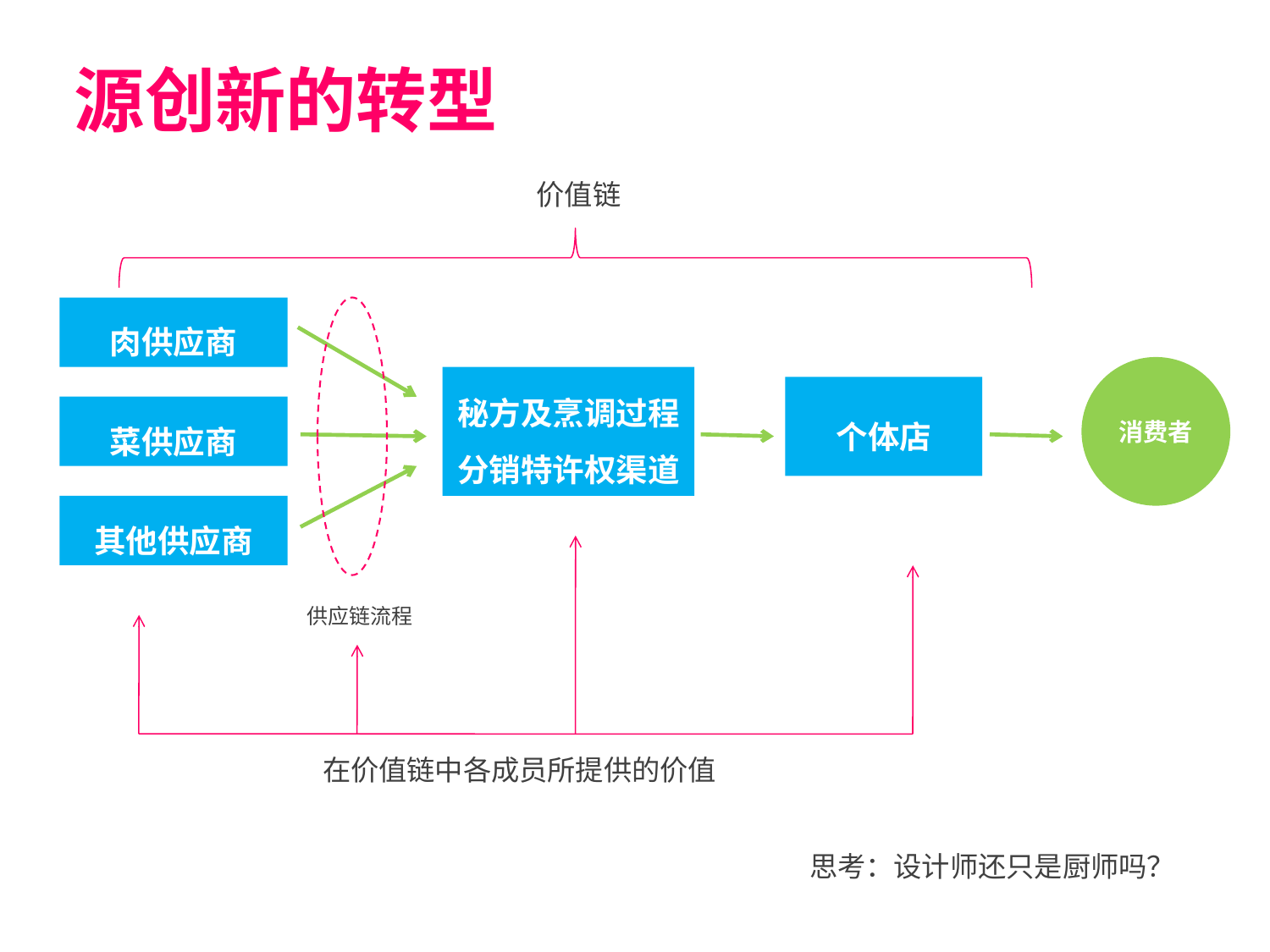

源创新的转型
价值链
肉供应商

消费者
秘方及烹调过程
分销特许权渠道
个体店
菜供应商
其他供应商
供应链流程
在价值链中各成员所提供的价值
思考：设计师还只是厨师吗？